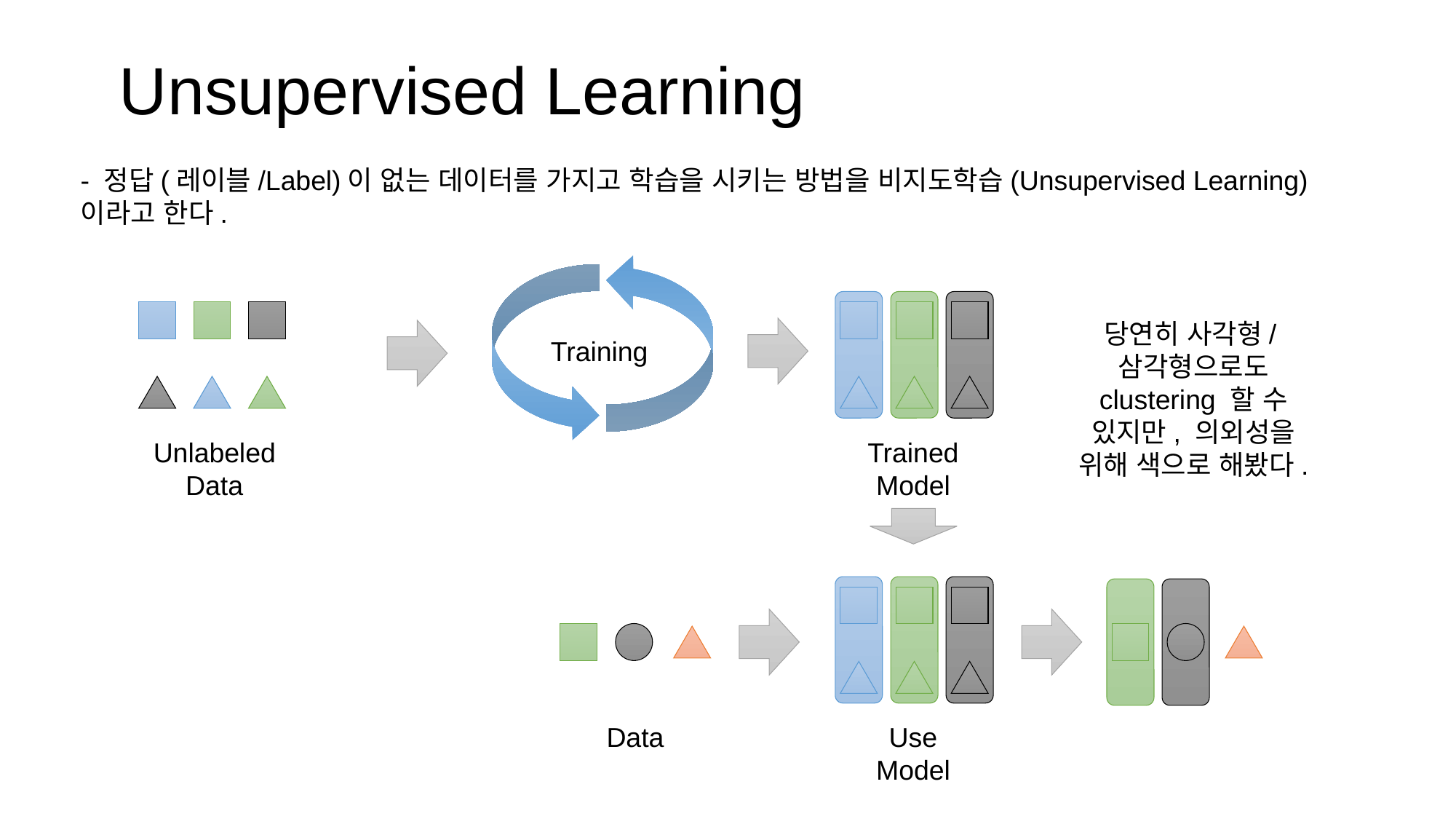

Unsupervised Learning
- 정답(레이블/Label)이 없는 데이터를 가지고 학습을 시키는 방법을 비지도학습(Unsupervised Learning)이라고 한다.

당연히 사각형/삼각형으로도 clustering 할 수 있지만, 의외성을 위해 색으로 해봤다.

Training

Unlabeled
Data
Trained
Model

Data
Use
Model